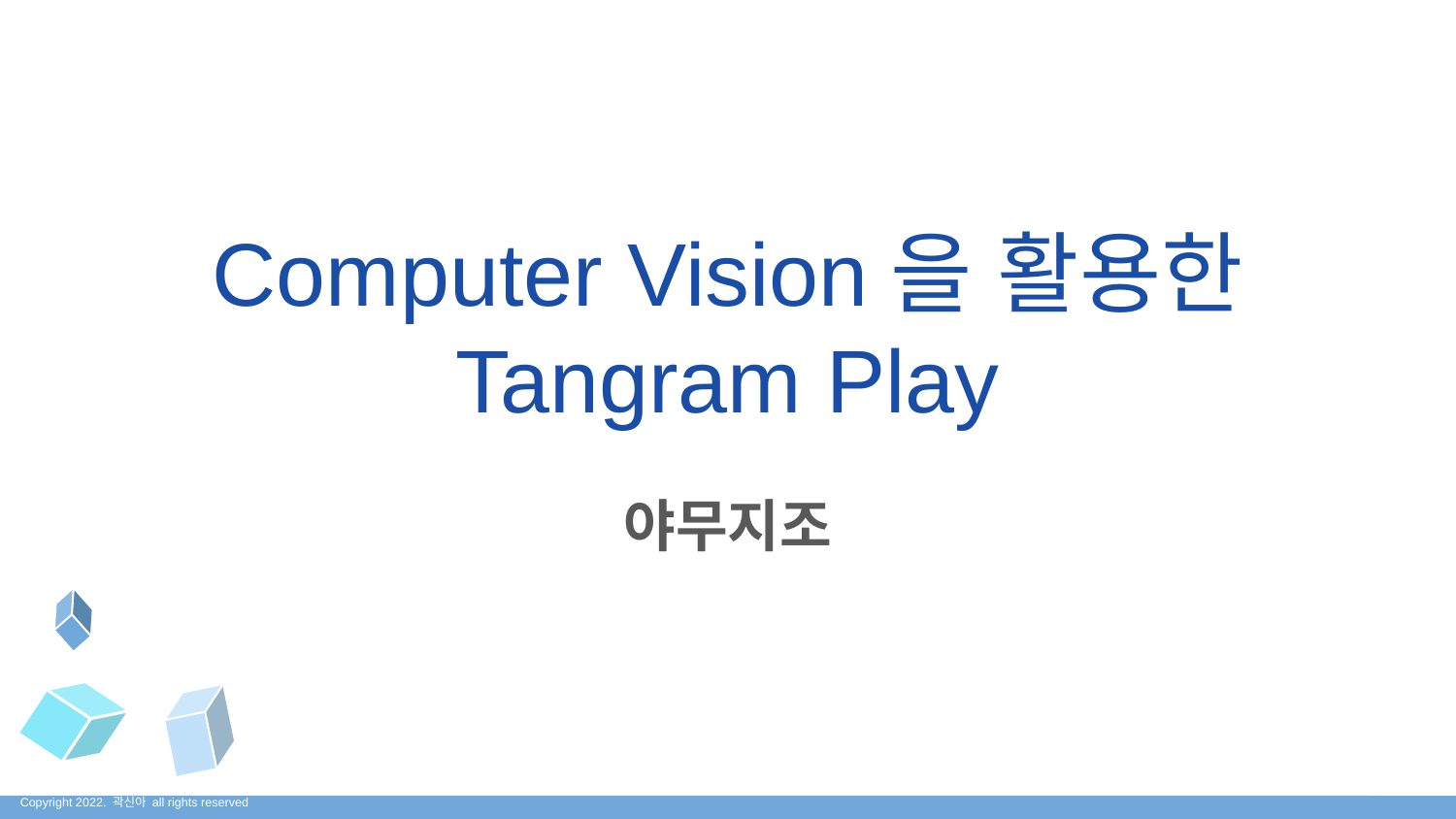

# Computer Vision을 활용한 Tangram Play
야무지조